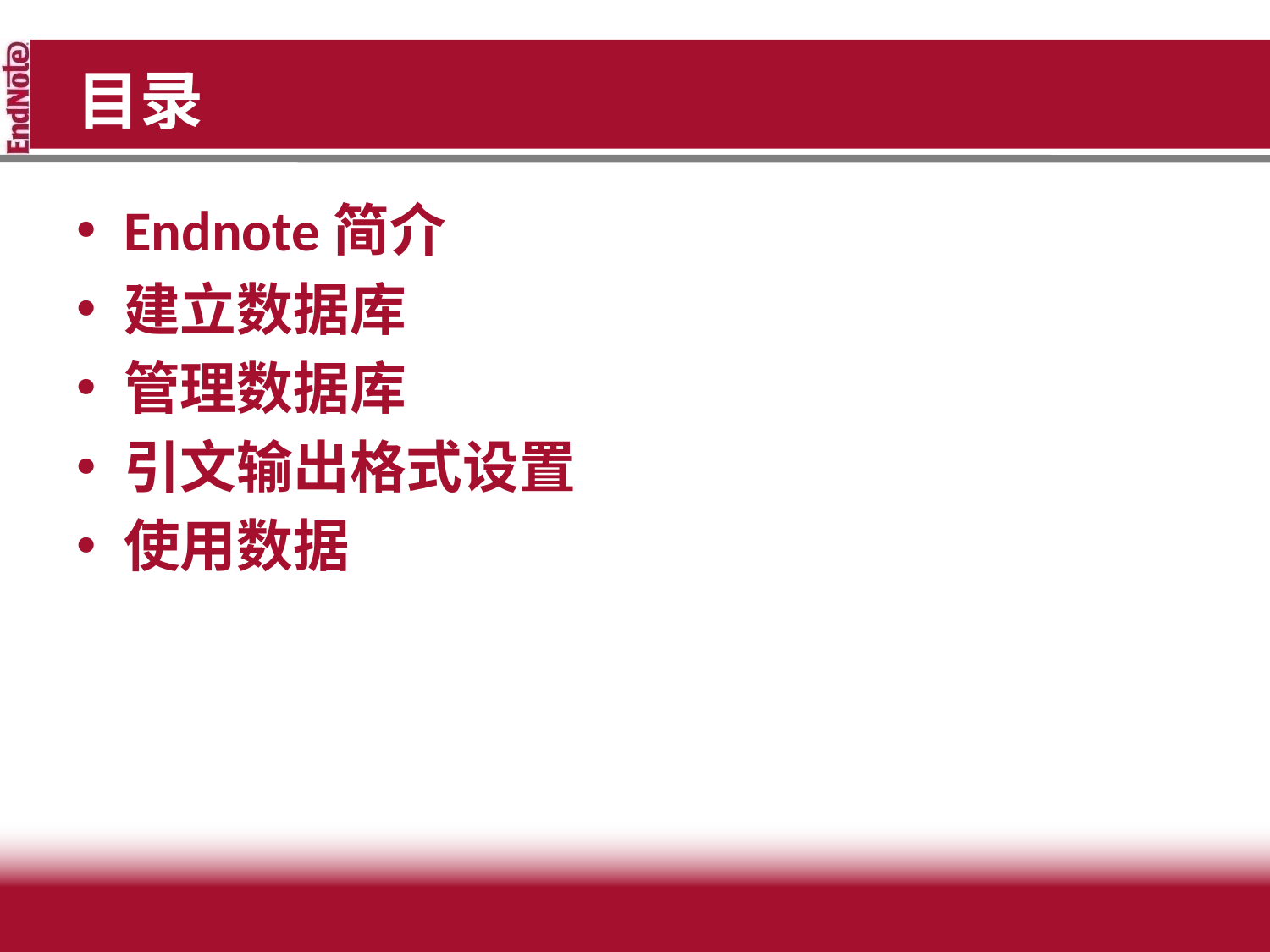

# 目录
Endnote简介
建立数据库
管理数据库
引文输出格式设置
使用数据